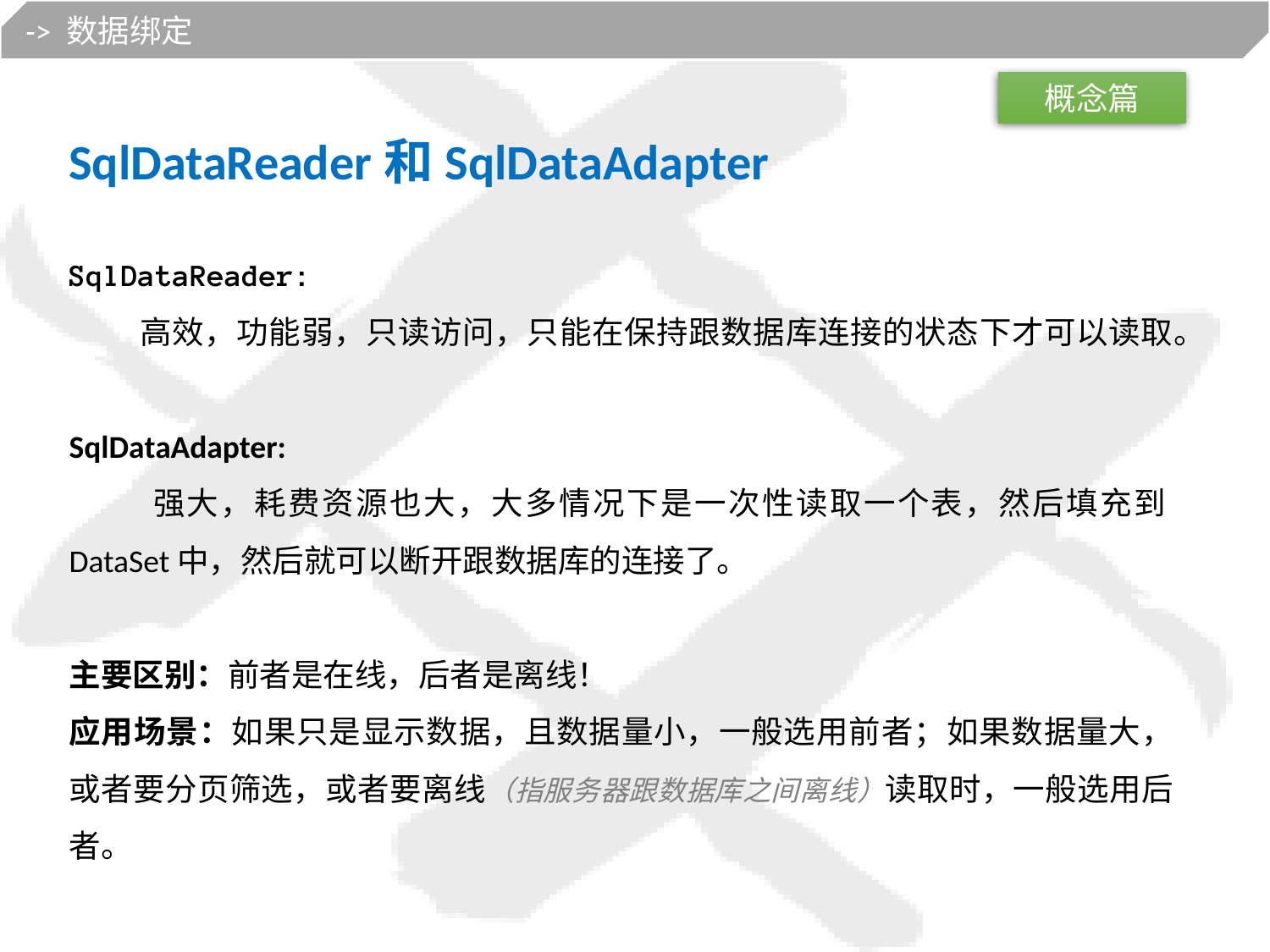

-> 数据绑定
概念篇
SqlDataReader和SqlDataAdapter
SqlDataReader:
        高效，功能弱，只读访问，只能在保持跟数据库连接的状态下才可以读取。

SqlDataAdapter:
        强大，耗费资源也大，大多情况下是一次性读取一个表，然后填充到DataSet中，然后就可以断开跟数据库的连接了。

主要区别：前者是在线，后者是离线！
应用场景：如果只是显示数据，且数据量小，一般选用前者；如果数据量大，或者要分页筛选，或者要离线（指服务器跟数据库之间离线）读取时，一般选用后者。